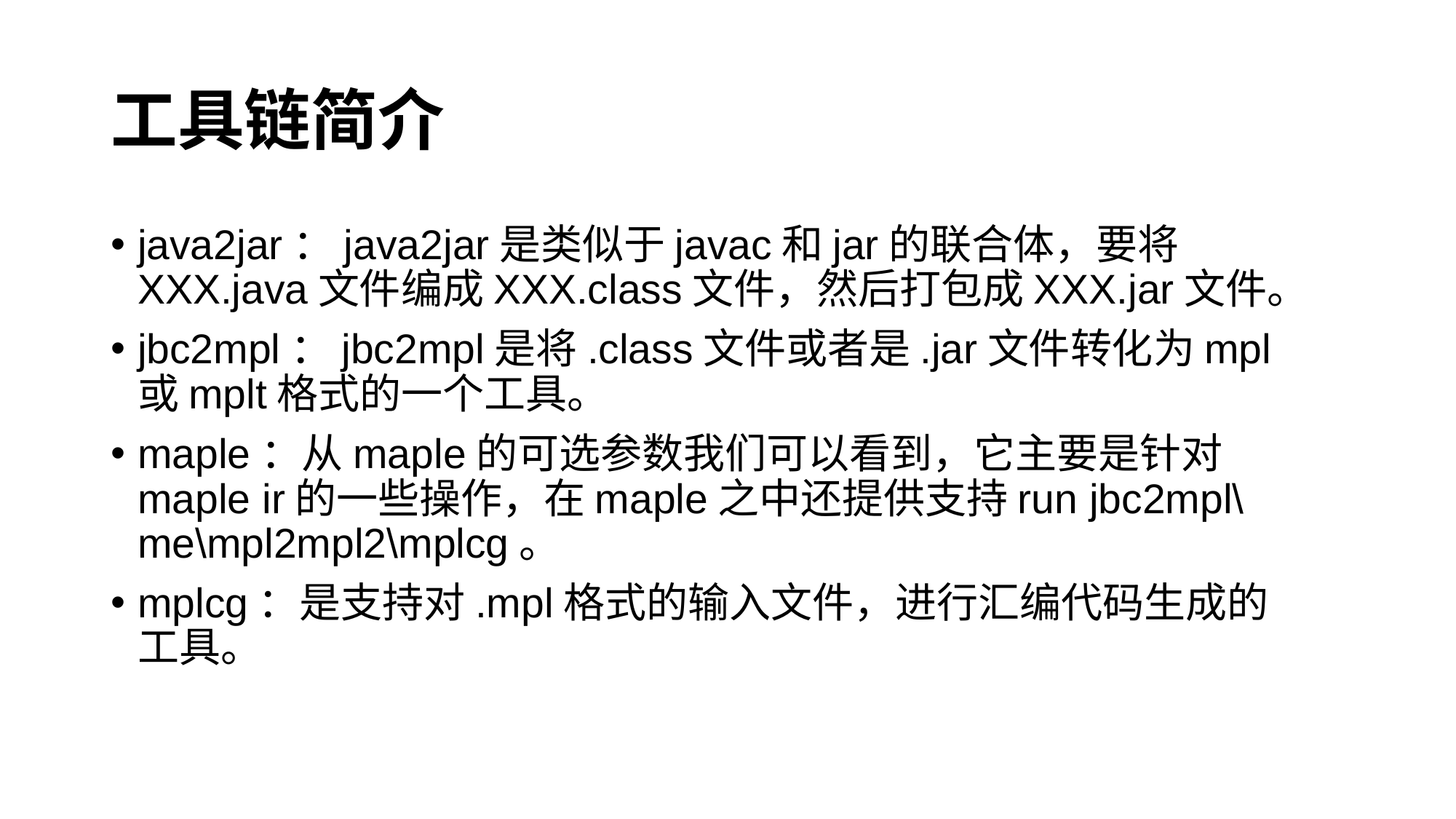

# 工具链简介
java2jar：java2jar是类似于javac和jar的联合体，要将XXX.java文件编成XXX.class文件，然后打包成XXX.jar文件。
jbc2mpl：jbc2mpl是将.class文件或者是.jar文件转化为mpl或mplt格式的一个工具。
maple：从maple的可选参数我们可以看到，它主要是针对maple ir的一些操作，在maple之中还提供支持run jbc2mpl\me\mpl2mpl2\mplcg。
mplcg：是支持对.mpl格式的输入文件，进行汇编代码生成的工具。